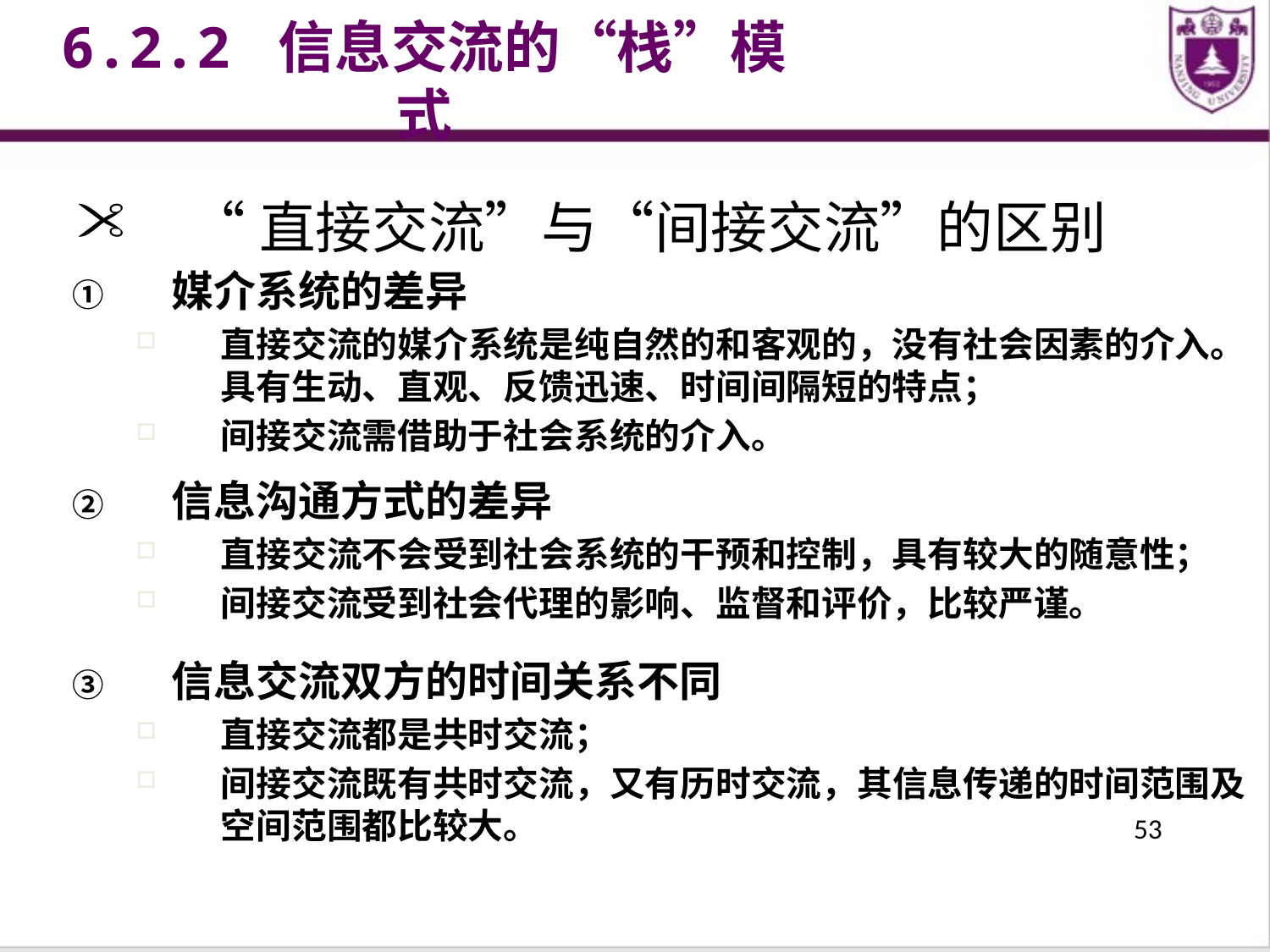

6.2.2 信息交流的“栈”模式
“直接交流”与“间接交流”的区别
媒介系统的差异
直接交流的媒介系统是纯自然的和客观的，没有社会因素的介入。具有生动、直观、反馈迅速、时间间隔短的特点；
间接交流需借助于社会系统的介入。
信息沟通方式的差异
直接交流不会受到社会系统的干预和控制，具有较大的随意性；
间接交流受到社会代理的影响、监督和评价，比较严谨。
信息交流双方的时间关系不同
直接交流都是共时交流；
间接交流既有共时交流，又有历时交流，其信息传递的时间范围及空间范围都比较大。
53